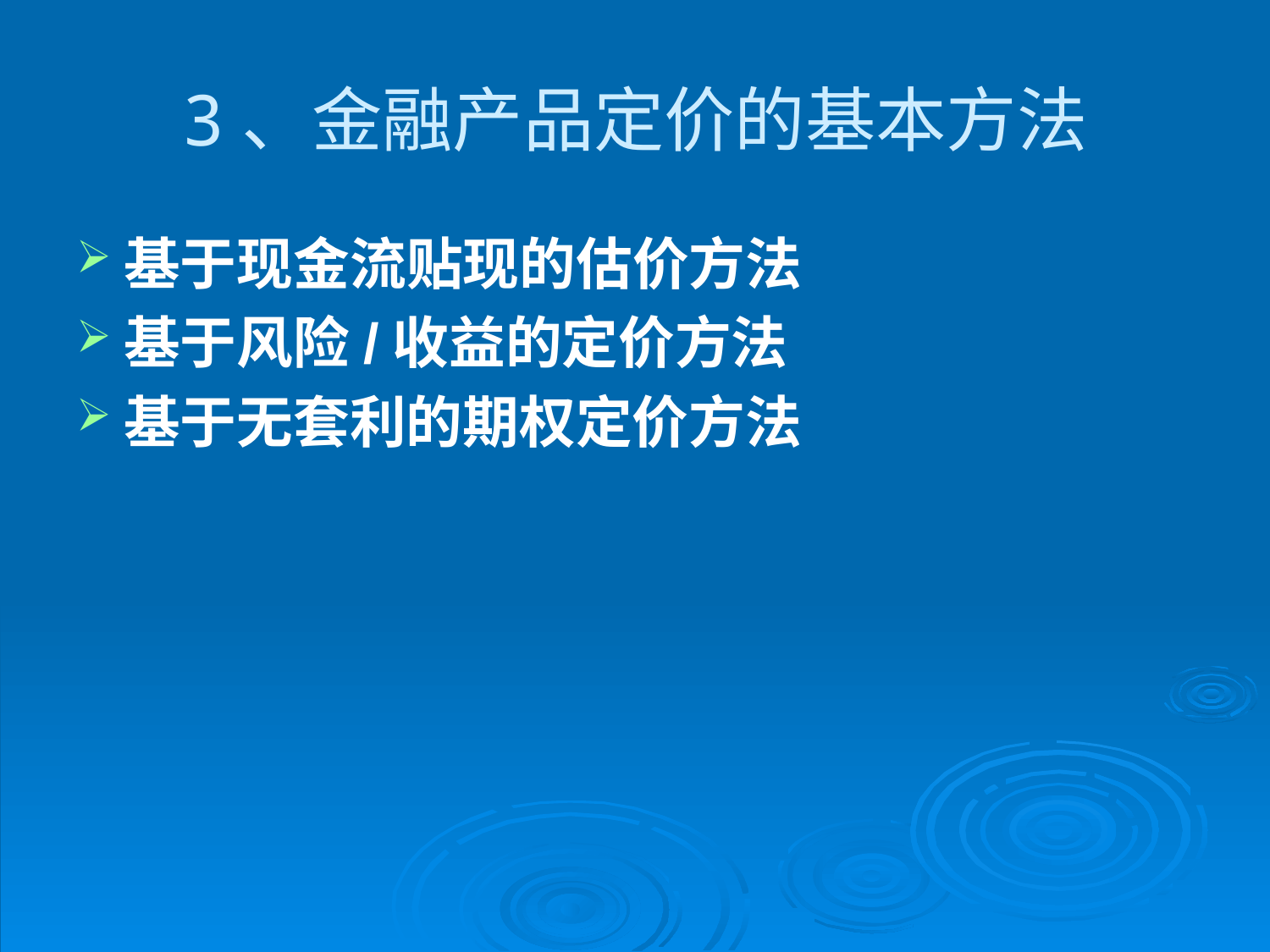

# 3、金融产品定价的基本方法
基于现金流贴现的估价方法
基于风险/收益的定价方法
基于无套利的期权定价方法